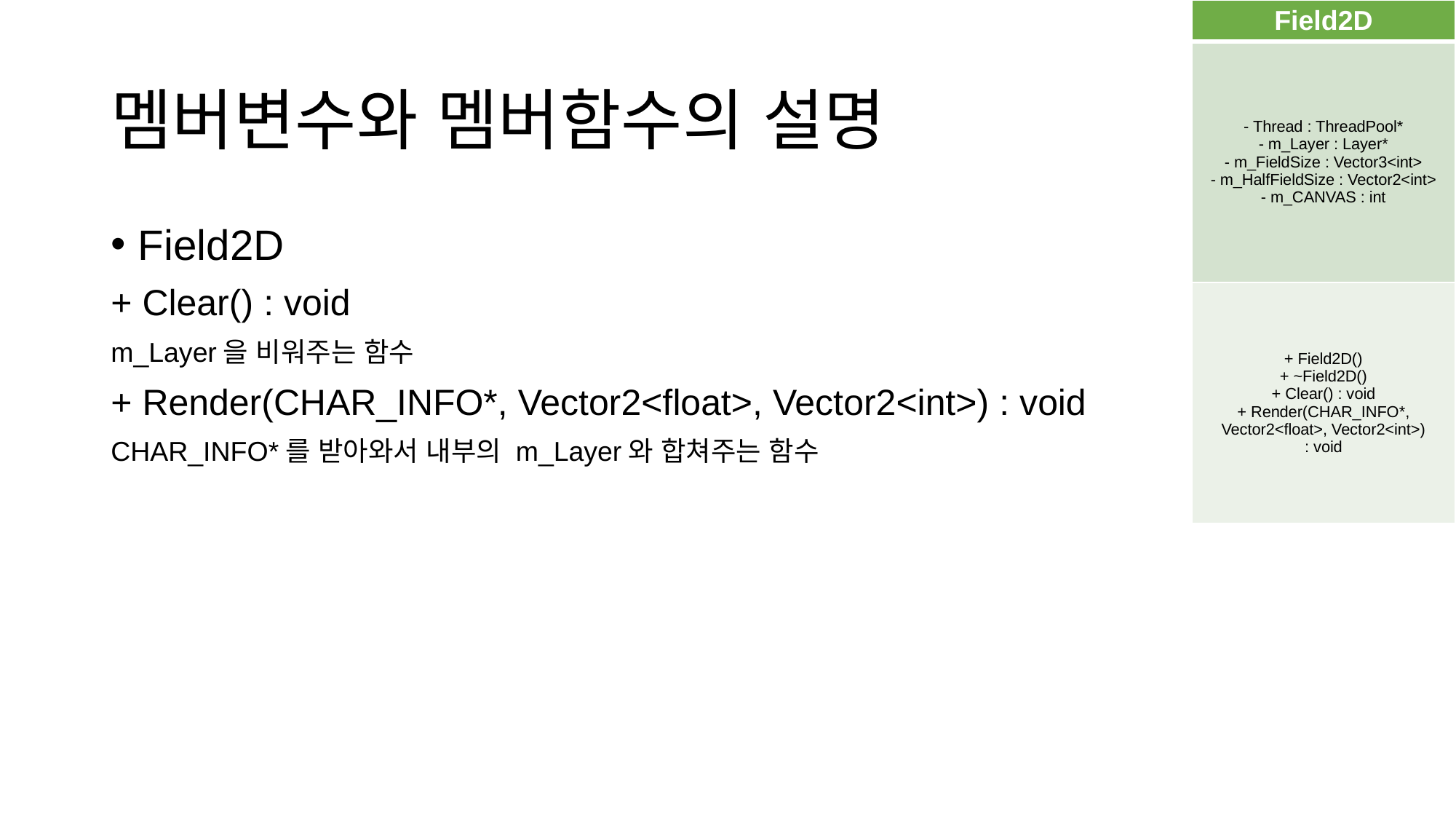

| Field2D |
| --- |
| - Thread : ThreadPool\* - m\_Layer : Layer\* - m\_FieldSize : Vector3<int> - m\_HalfFieldSize : Vector2<int> - m\_CANVAS : int |
| + Field2D() + ~Field2D() + Clear() : void + Render(CHAR\_INFO\*, Vector2<float>, Vector2<int>) : void |
# 멤버변수와 멤버함수의 설명
Field2D
+ Clear() : void
m_Layer을 비워주는 함수
+ Render(CHAR_INFO*, Vector2<float>, Vector2<int>) : void
CHAR_INFO*를 받아와서 내부의 m_Layer와 합쳐주는 함수